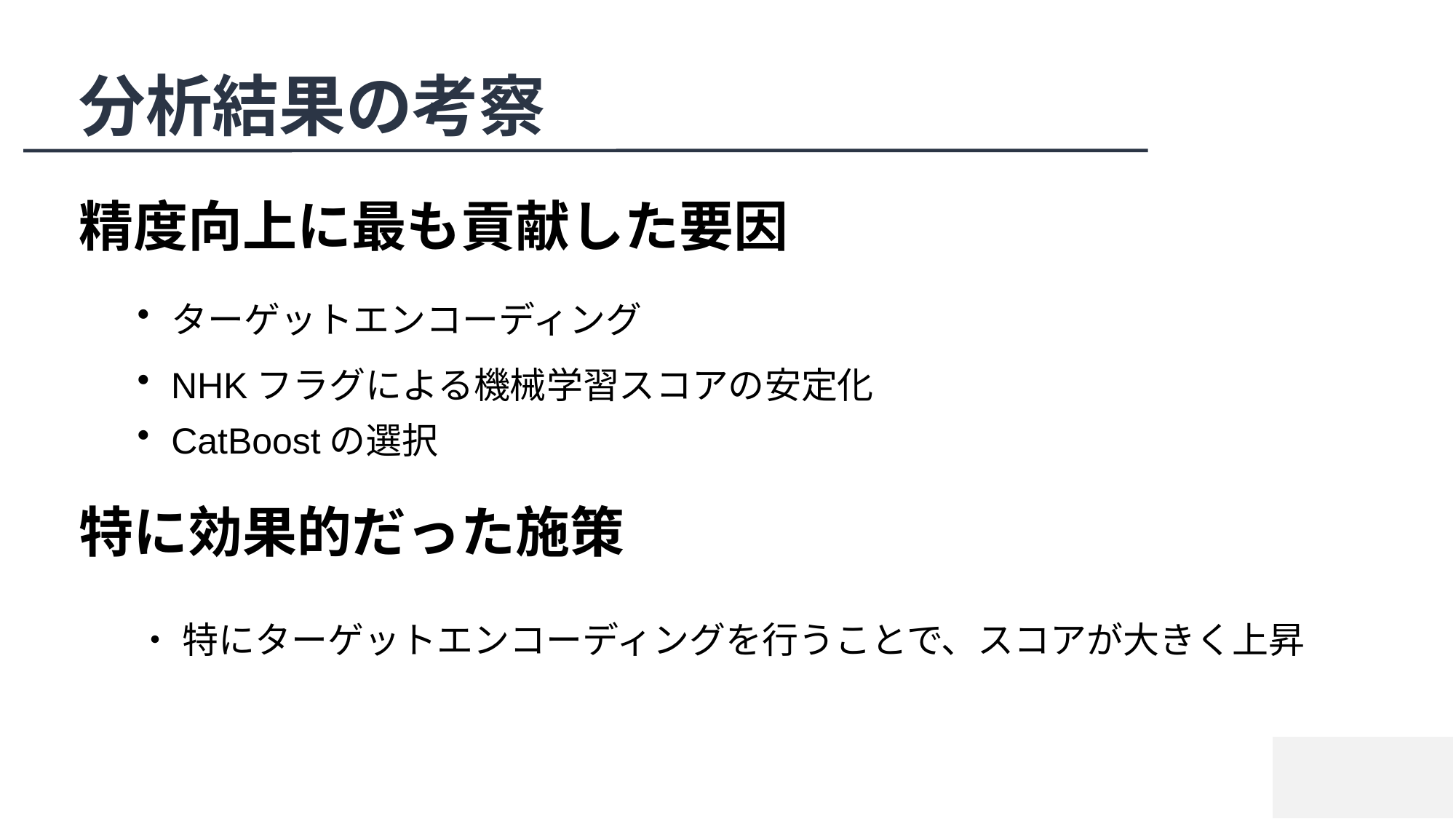

分析結果の考察
精度向上に最も貢献した要因

ターゲットエンコーディング
NHKフラグによる機械学習スコアの安定化
CatBoostの選択
特に効果的だった施策
•特にターゲットエンコーディングを行うことで、スコアが大きく上昇